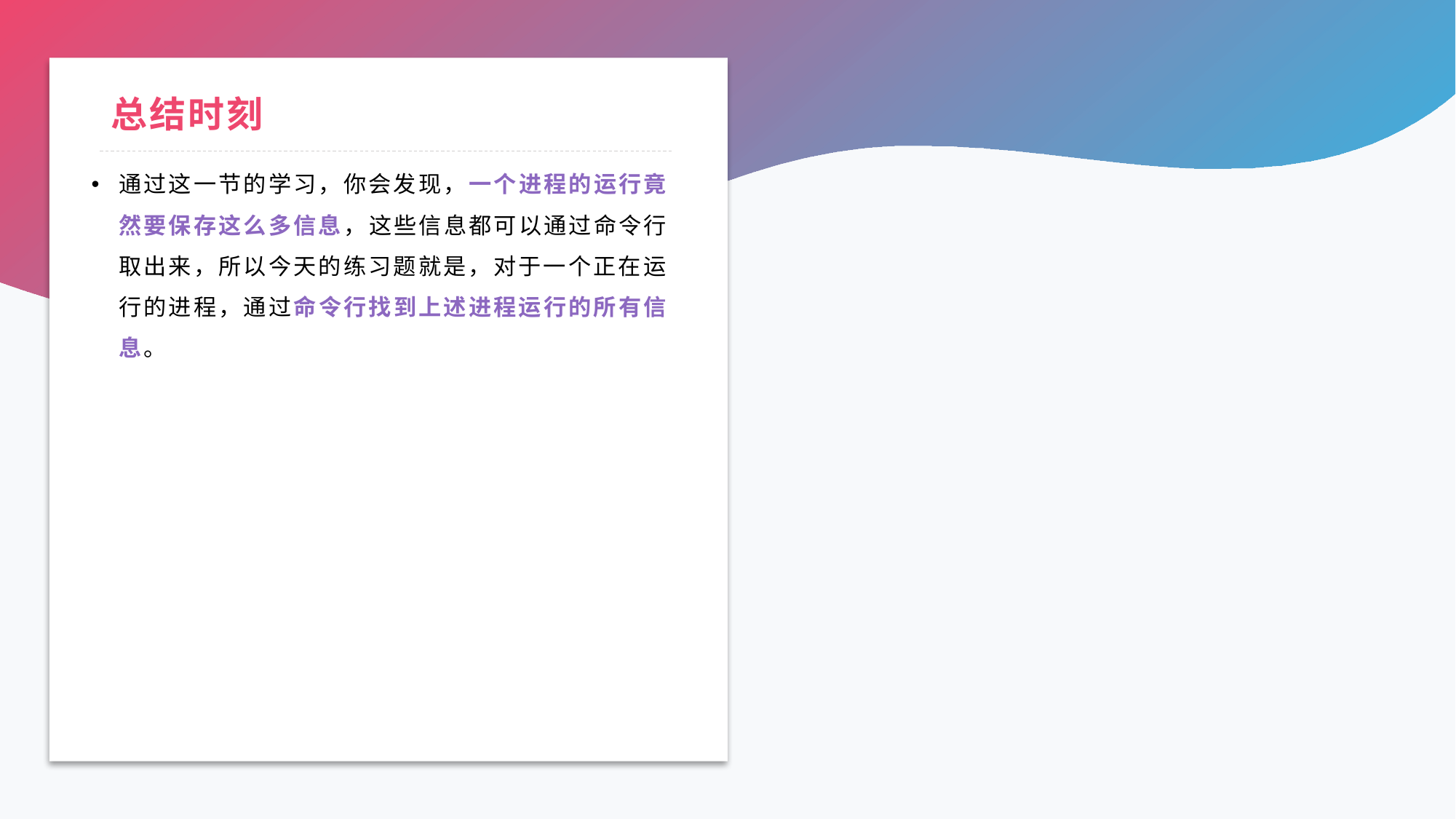

# 总结时刻
通过这一节的学习，你会发现，一个进程的运行竟然要保存这么多信息，这些信息都可以通过命令行取出来，所以今天的练习题就是，对于一个正在运行的进程，通过命令行找到上述进程运行的所有信息。